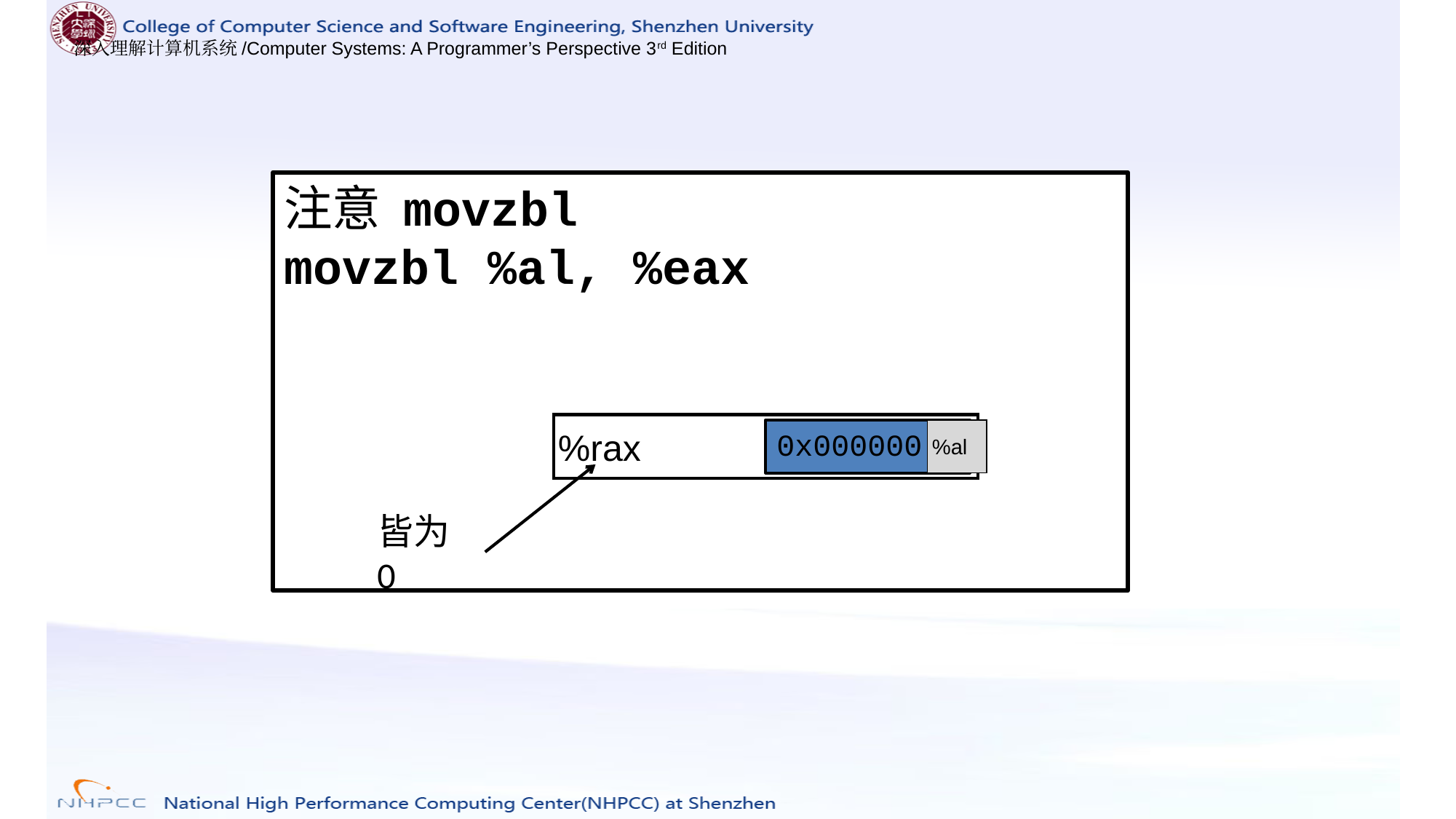

注意 movzbl
movzbl %al, %eax

%rax
0x000000
%al
皆为0